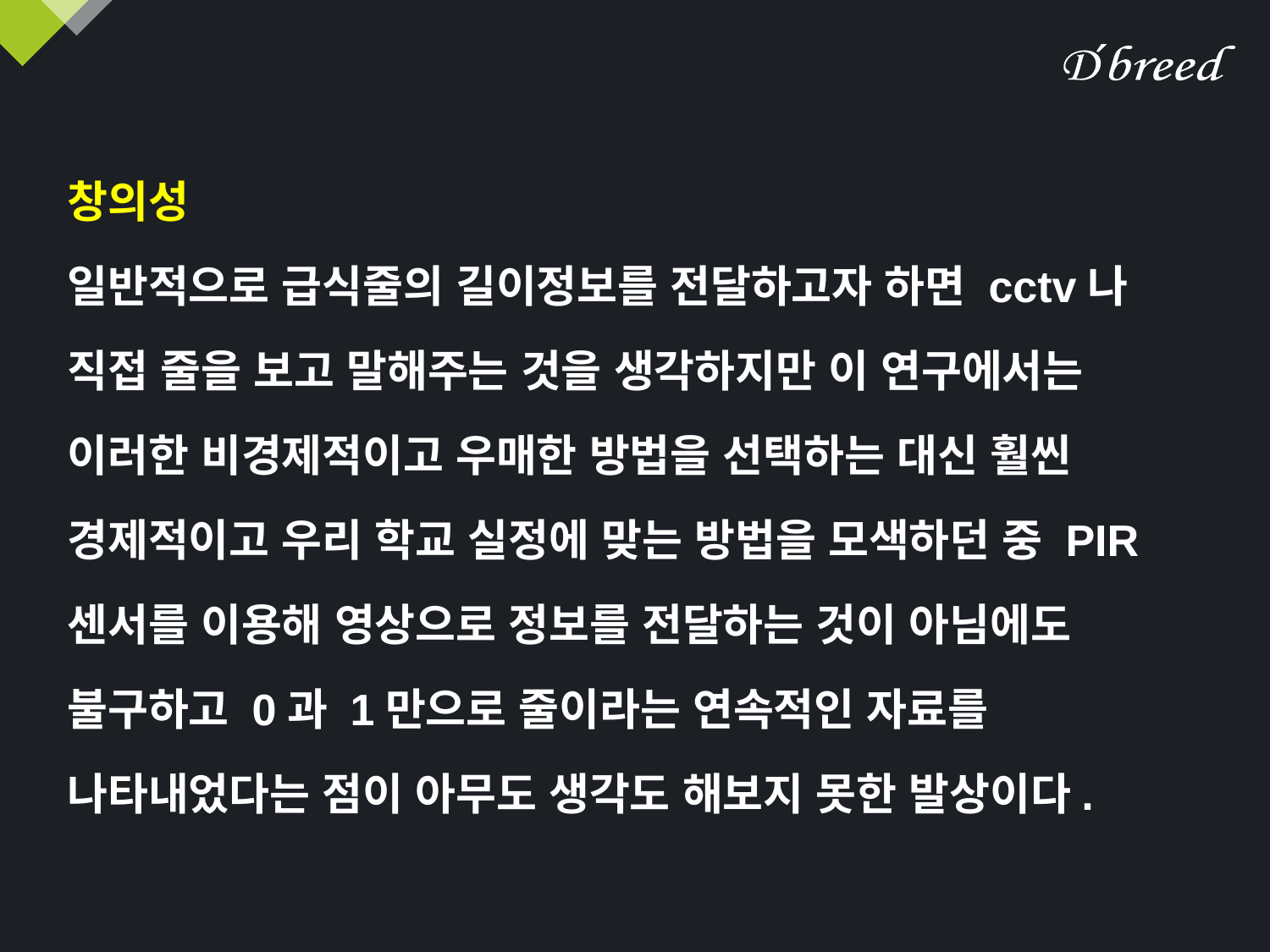

# 창의성 일반적으로 급식줄의 길이정보를 전달하고자 하면 cctv나 직접 줄을 보고 말해주는 것을 생각하지만 이 연구에서는 이러한 비경제적이고 우매한 방법을 선택하는 대신 훨씬 경제적이고 우리 학교 실정에 맞는 방법을 모색하던 중 PIR센서를 이용해 영상으로 정보를 전달하는 것이 아님에도 불구하고 0과 1만으로 줄이라는 연속적인 자료를 나타내었다는 점이 아무도 생각도 해보지 못한 발상이다.